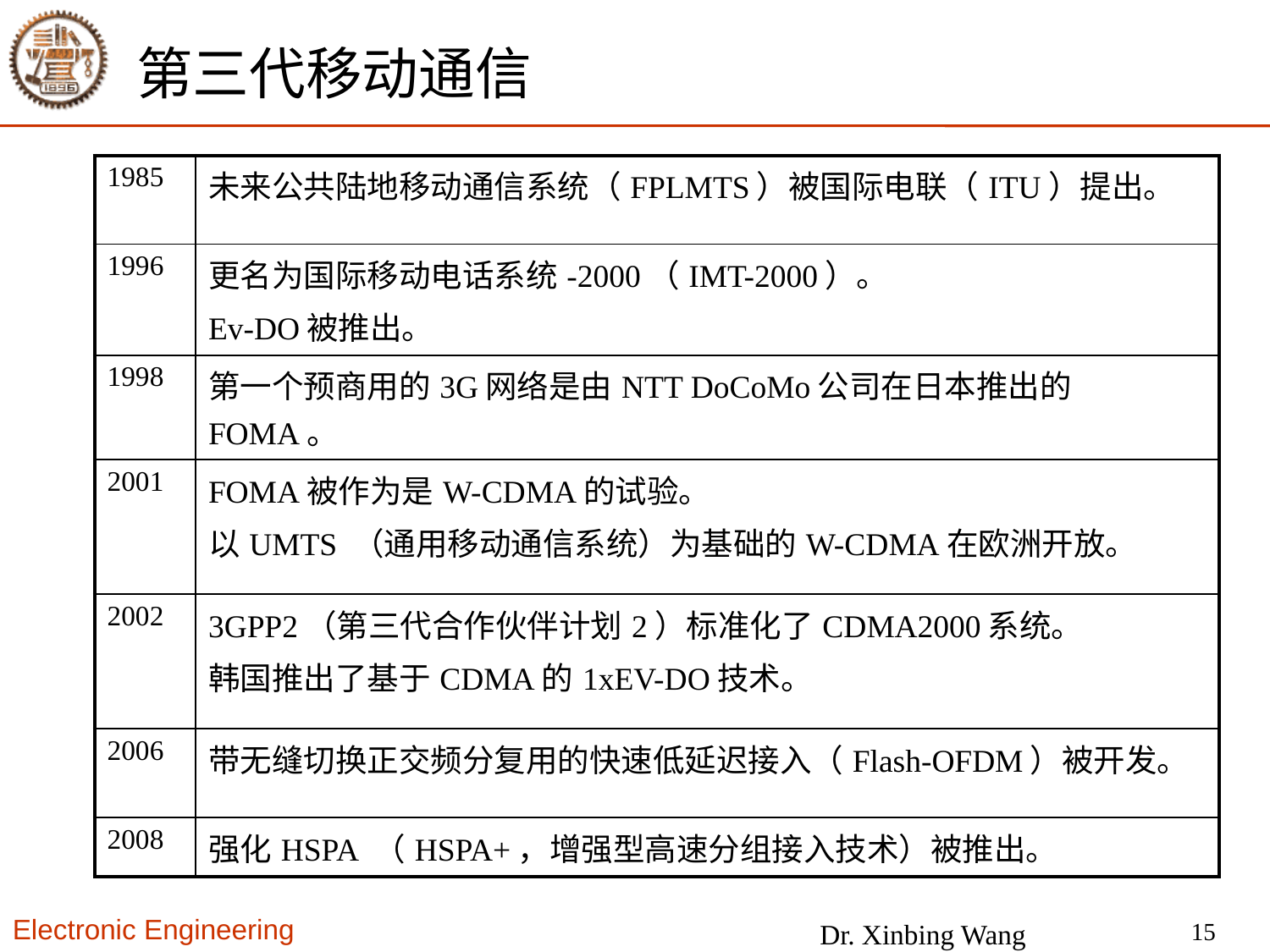

# 第三代移动通信
| 1985 | 未来公共陆地移动通信系统（FPLMTS）被国际电联（ITU）提出。 |
| --- | --- |
| 1996 | 更名为国际移动电话系统-2000（IMT-2000）。 Ev-DO被推出。 |
| 1998 | 第一个预商用的3G网络是由NTT DoCoMo公司在日本推出的FOMA。 |
| 2001 | FOMA被作为是W-CDMA的试验。 以UMTS （通用移动通信系统）为基础的W-CDMA在欧洲开放。 |
| 2002 | 3GPP2（第三代合作伙伴计划2）标准化了CDMA2000系统。 韩国推出了基于CDMA的1xEV-DO技术。 |
| 2006 | 带无缝切换正交频分复用的快速低延迟接入（Flash-OFDM）被开发。 |
| 2008 | 强化HSPA （HSPA+，增强型高速分组接入技术）被推出。 |
15
Dr. Xinbing Wang